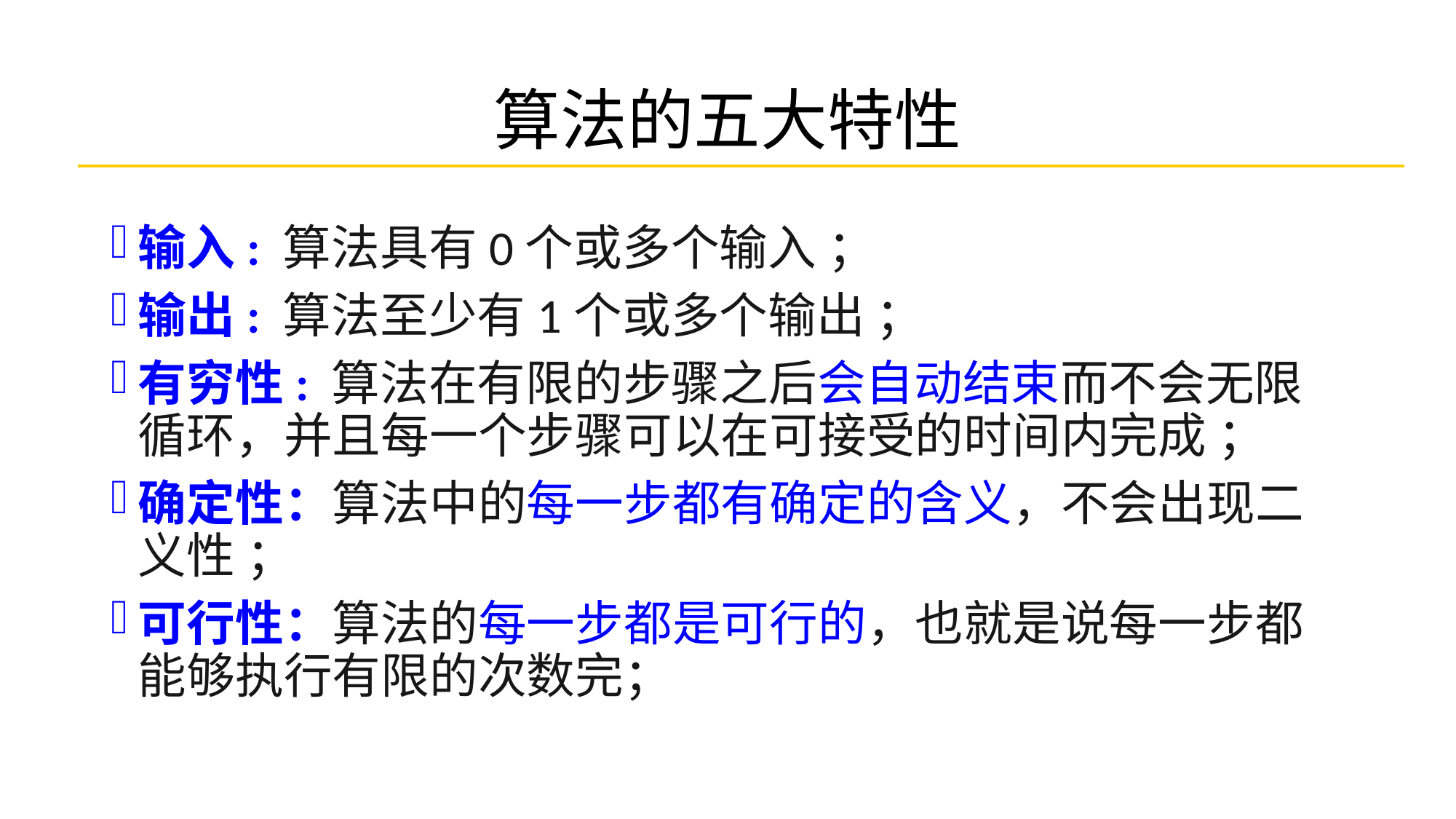

# 算法的五大特性
输入: 算法具有0个或多个输入 ；
输出: 算法至少有1个或多个输出 ；
有穷性: 算法在有限的步骤之后会自动结束而不会无限循环，并且每一个步骤可以在可接受的时间内完成 ；
确定性：算法中的每一步都有确定的含义，不会出现二义性 ；
可行性：算法的每一步都是可行的，也就是说每一步都能够执行有限的次数完；